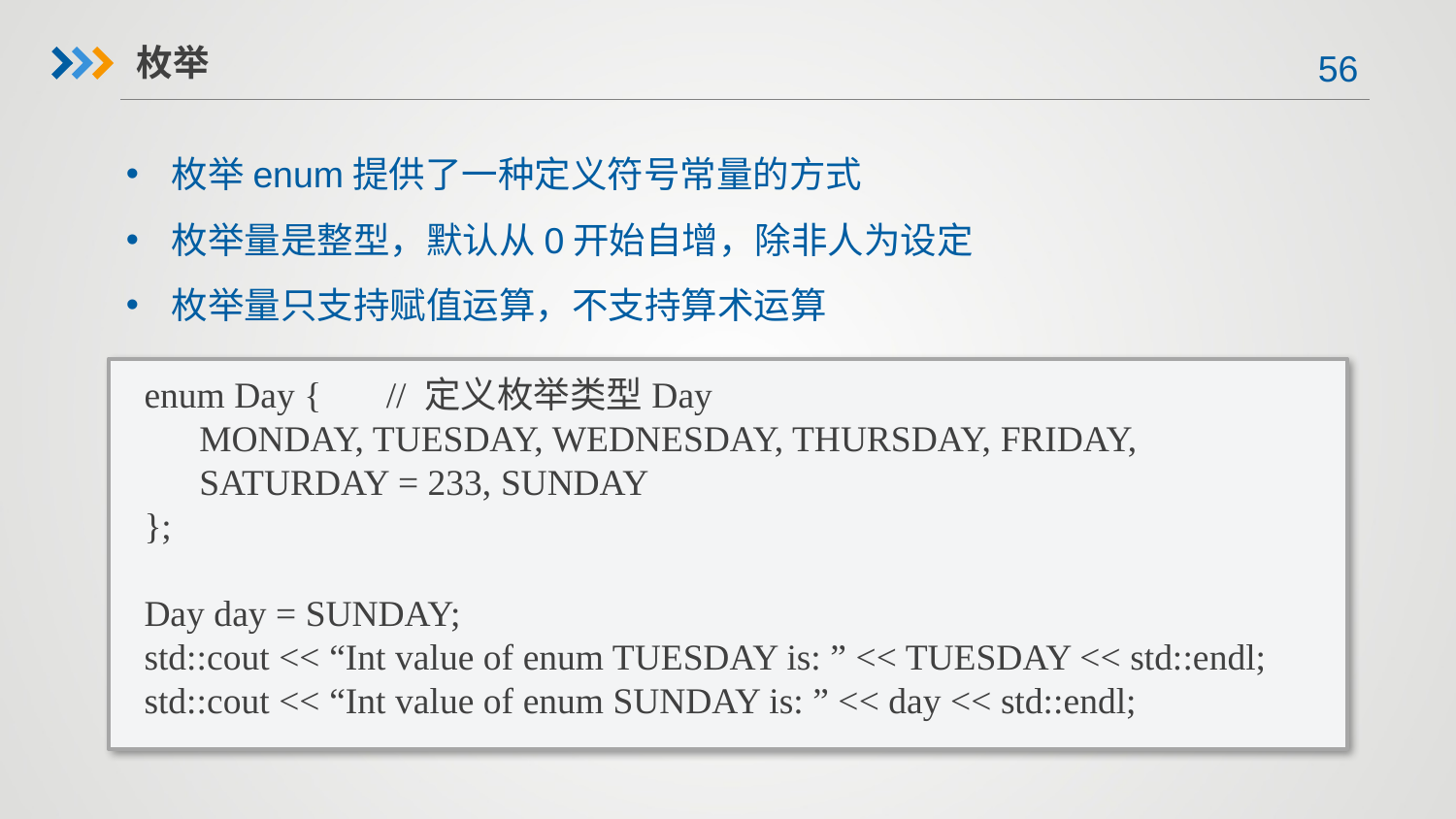

枚举
枚举enum提供了一种定义符号常量的方式
枚举量是整型，默认从0开始自增，除非人为设定
枚举量只支持赋值运算，不支持算术运算

enum Day {       // 定义枚举类型Day
      MONDAY, TUESDAY, WEDNESDAY, THURSDAY, FRIDAY,
      SATURDAY = 233, SUNDAY
};

Day day = SUNDAY;
std::cout << “Int value of enum TUESDAY is: ” << TUESDAY << std::endl;
std::cout << “Int value of enum SUNDAY is: ” << day << std::endl;